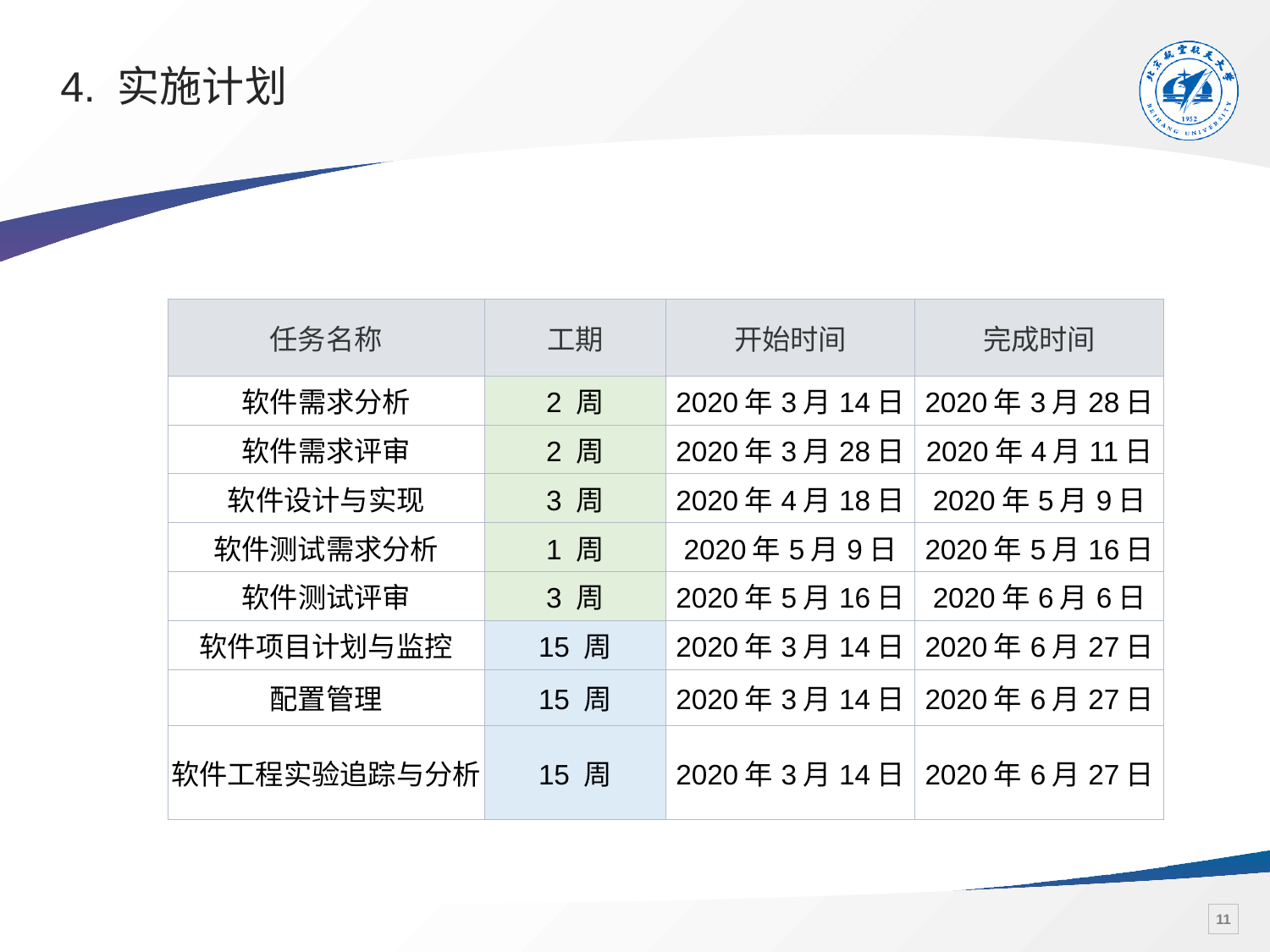

# 4. 实施计划
| 任务名称 | 工期 | 开始时间 | 完成时间 |
| --- | --- | --- | --- |
| 软件需求分析 | 2 周 | 2020年3月14日 | 2020年3月28日 |
| 软件需求评审 | 2 周 | 2020年3月28日 | 2020年4月11日 |
| 软件设计与实现 | 3 周 | 2020年4月18日 | 2020年5月9日 |
| 软件测试需求分析 | 1 周 | 2020年5月9日 | 2020年5月16日 |
| 软件测试评审 | 3 周 | 2020年5月16日 | 2020年6月6日 |
| 软件项目计划与监控 | 15 周 | 2020年3月14日 | 2020年6月27日 |
| 配置管理 | 15 周 | 2020年3月14日 | 2020年6月27日 |
| 软件工程实验追踪与分析 | 15 周 | 2020年3月14日 | 2020年6月27日 |